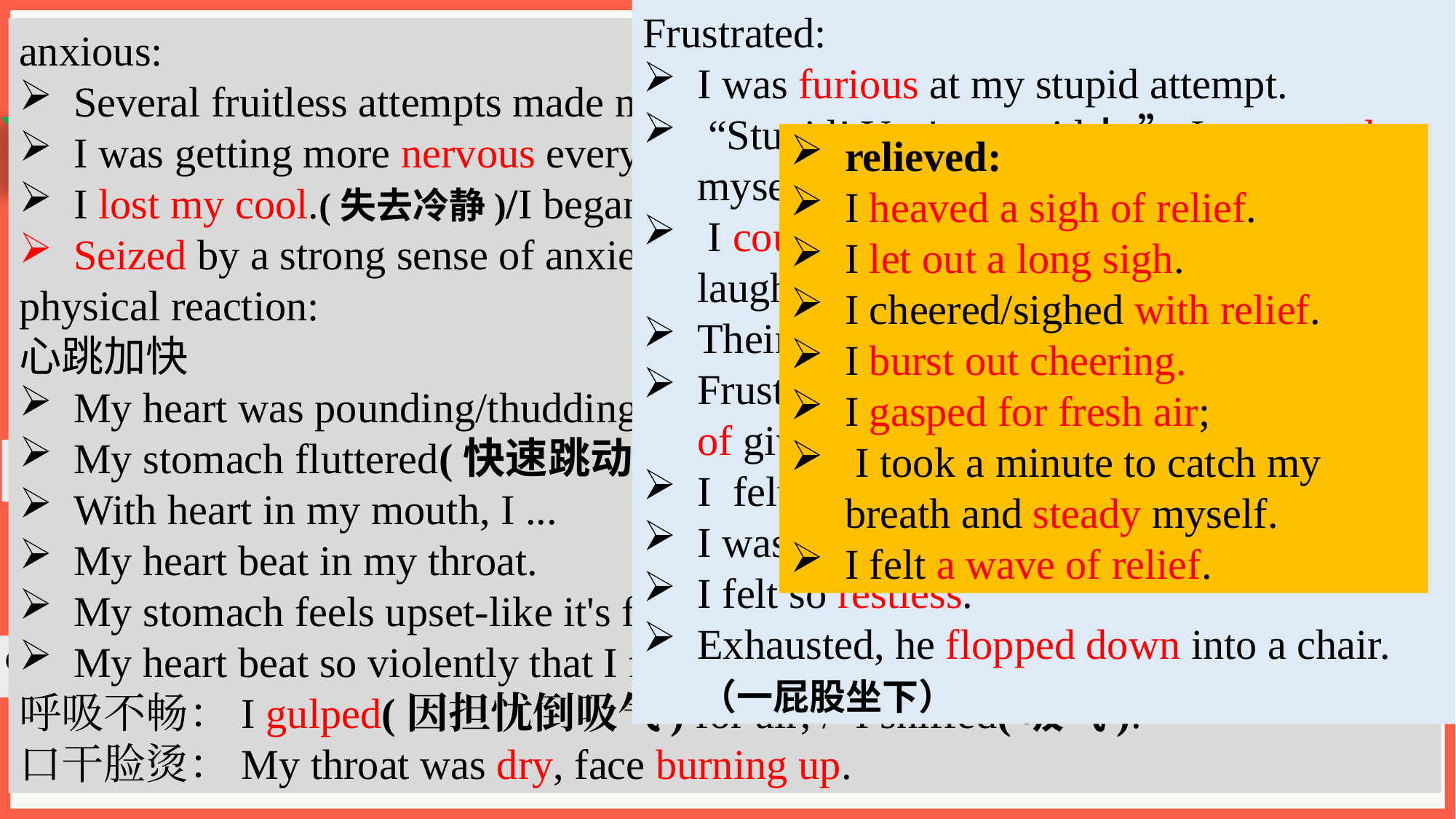

Frustrated:
I was furious at my stupid attempt.
 “Stupid! You're stupid！”I screamed at myself inside my head.
 I couldn't bear to see them stand by and laugh at me.
Their giggles made my blood boil.(生气)
Frustrated/In frustration, I was on the edge of giving up struggling.
I  felt my spirits sinkeven lower.
I was wondering what to do next.
I felt so restless.
Exhausted, he flopped down into a chair.
     （一屁股坐下）
anxious:
Several fruitless attempts made me edgy/upset(烦躁不安的).
I was getting more nervous every minute.
I lost my cool.(失去冷静)/I began to panic.
Seized by a strong sense of anxiety, I...
physical reaction:
心跳加快
My heart was pounding/thudding.
My stomach fluttered(快速跳动).
With heart in my mouth, I ...
My heart beat in my throat.
My stomach feels upset-like it's full of knots.
My heart beat so violently that I felt almost suffocated(窒息)/fainted.
呼吸不畅：I gulped(因担忧倒吸气) for air; /  I sniffed(吸气).
口干脸烫：My throat was dry, face burning up.
Para.1 It was five or six minutes though it felt much longer._____________

emotions

Plot-my attempt
relieved:
I heaved a sigh of relief.
I let out a long sigh.
I cheered/sighed with relief.
I burst out cheering.
I gasped for fresh air;
 I took a minute to catch my breath and steady myself.
I felt a wave of relief.
呼救
“Help me!”I pleaded(乞求)

relieved

anxious
I exclaimed (由于痛苦呼喊)/yelled/scream/
cried /shriek(尖叫)/bellowed (大喊) /bawled(大喊) for help.

摇/挤脑袋
I bobbed my head (上下摆动) like crazy.
I struggled to squeeze/pulled my head out of it.
扯/敲/转南瓜

frustrated
I  tugged(猛拉)/ banged(敲)/punched the pumpkin furiously /frantically